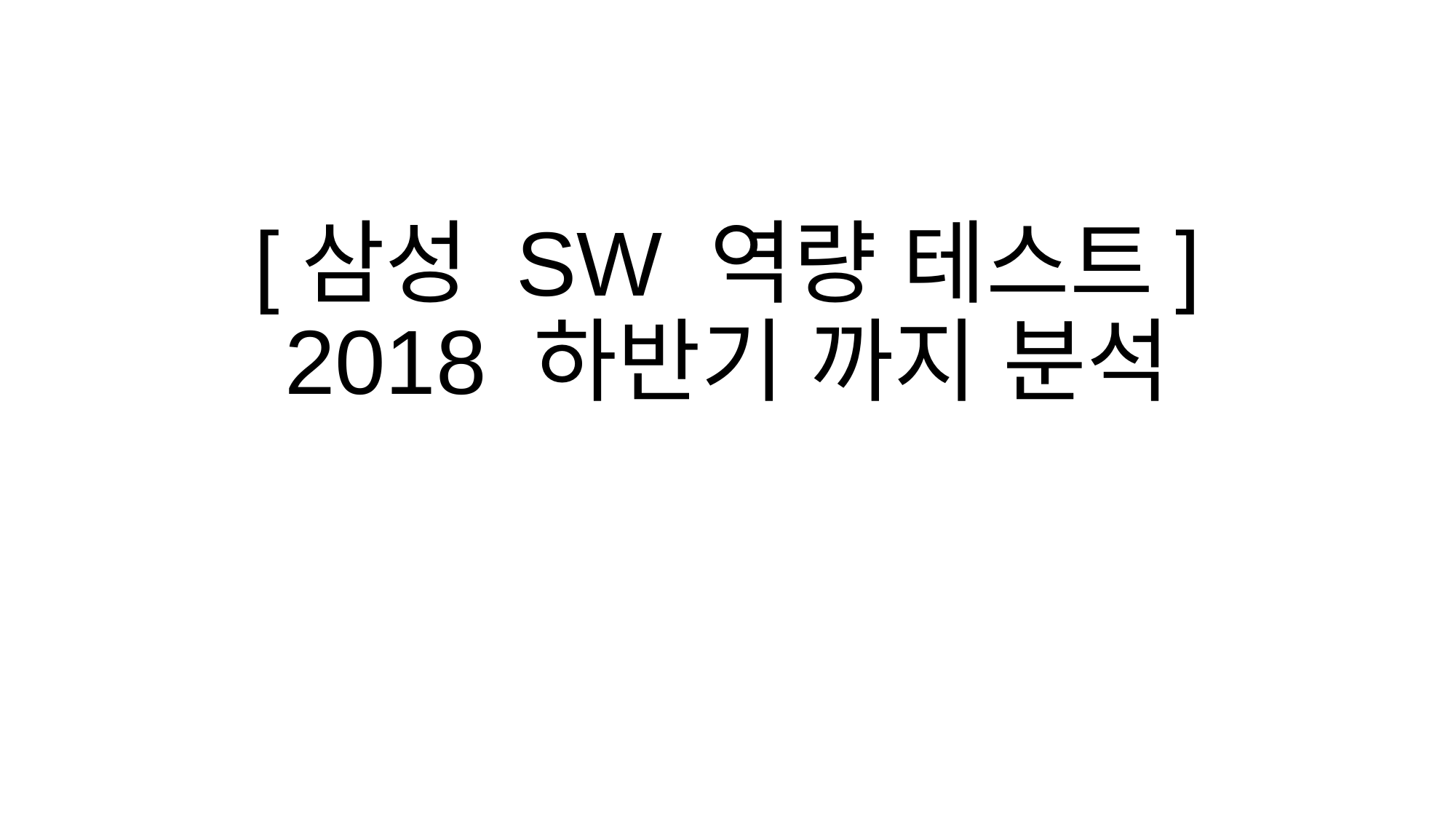

# [삼성 SW 역량 테스트] 2018 하반기 까지 분석